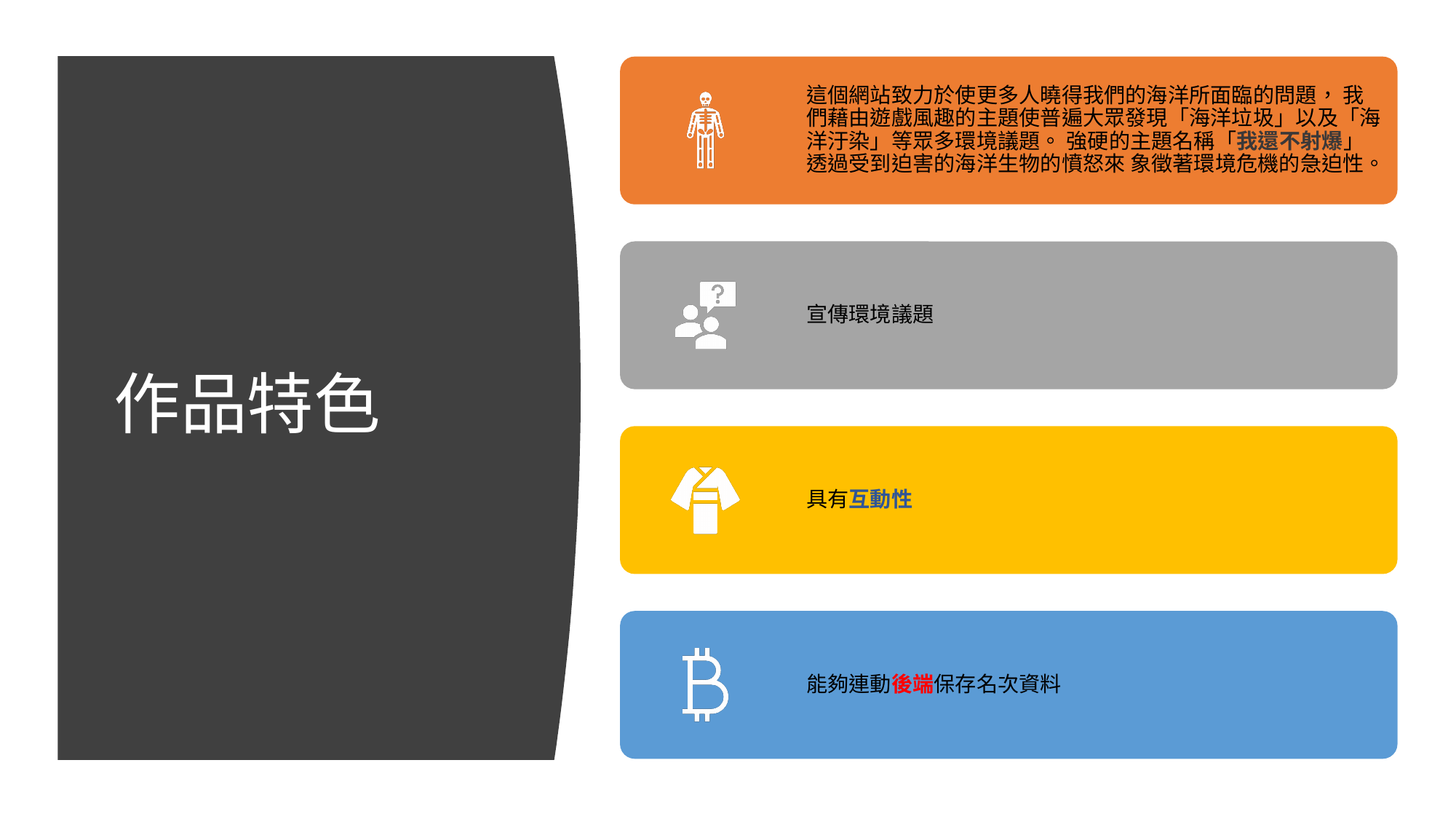

這個網站致力於使更多人曉得我們的海洋所面臨的問題， 我們藉由遊戲風趣的主題使普遍大眾發現「海洋垃圾」以及「海洋汙染」等眾多環境議題。 強硬的主題名稱「我還不射爆」透過受到迫害的海洋生物的憤怒來 象徵著環境危機的急迫性。
宣傳環境議題
具有互動性
能夠連動後端保存名次資料

# 作品特色